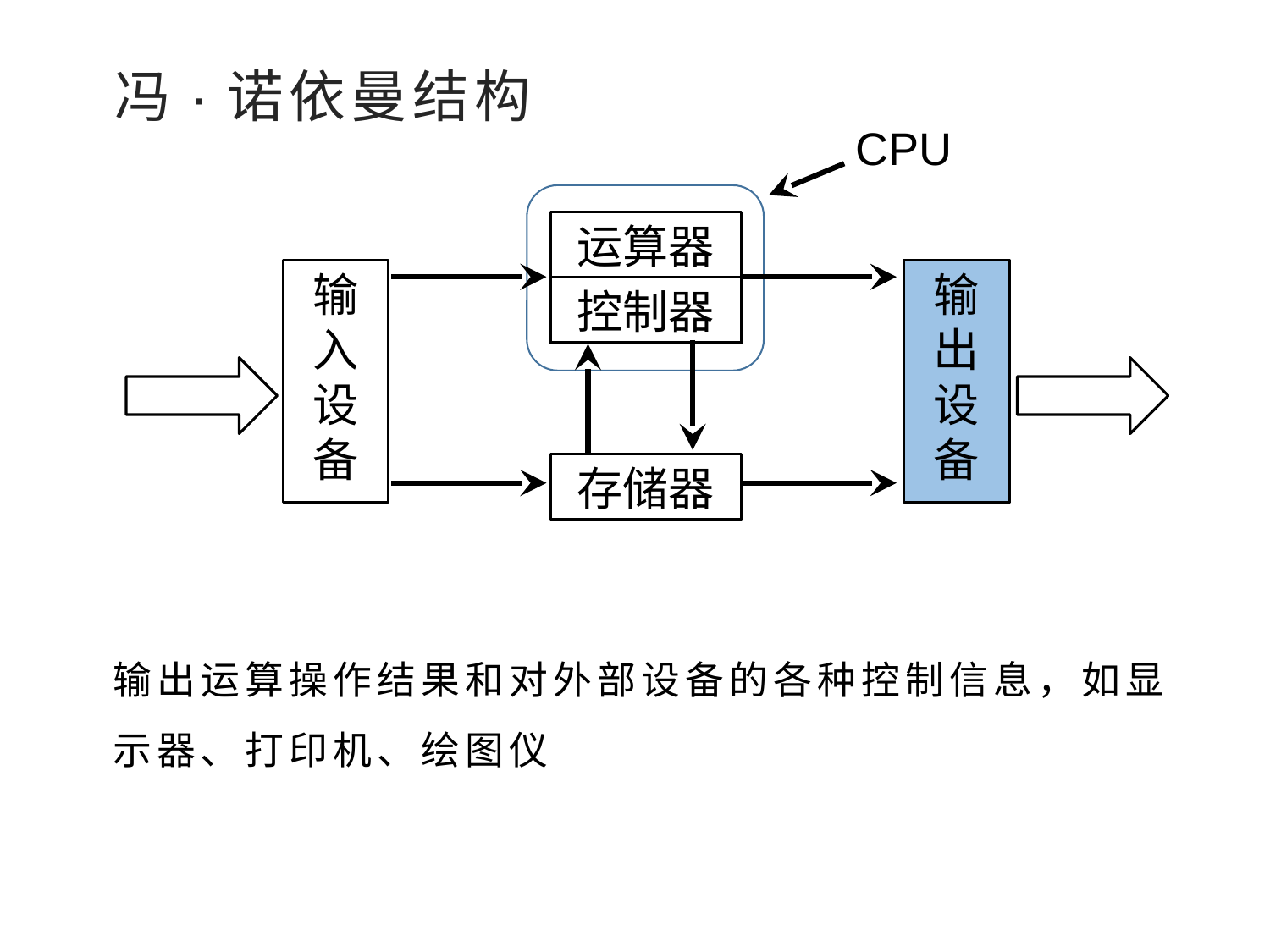

冯·诺依曼结构
CPU

运算器
控制器
输入设备
输出设备

存储器
输出运算操作结果和对外部设备的各种控制信息，如显示器、打印机、绘图仪